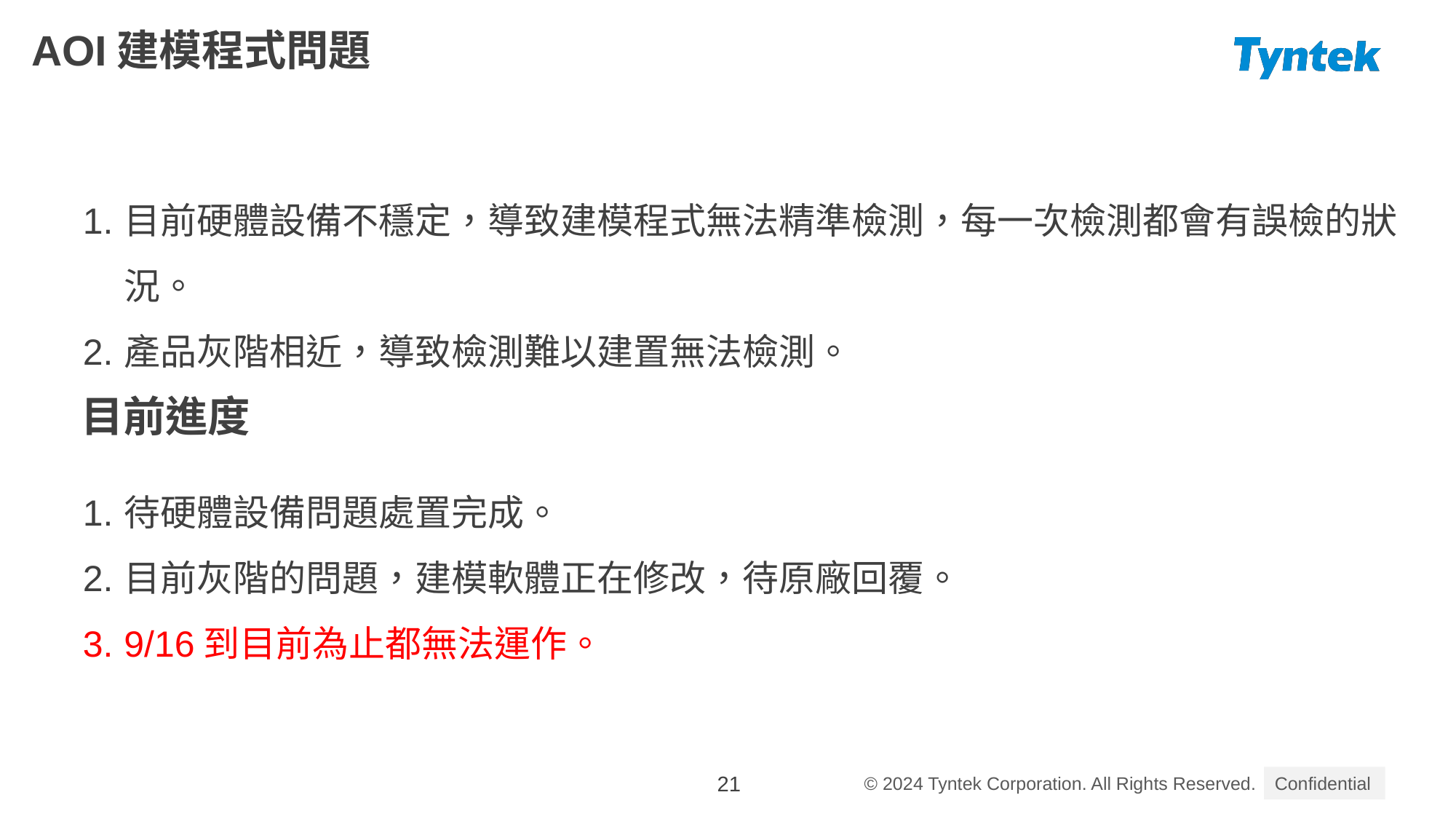

AOI建模程式問題
目前硬體設備不穩定，導致建模程式無法精準檢測，每一次檢測都會有誤檢的狀況。
產品灰階相近，導致檢測難以建置無法檢測。
目前進度
待硬體設備問題處置完成。
目前灰階的問題，建模軟體正在修改，待原廠回覆。
9/16到目前為止都無法運作。
21